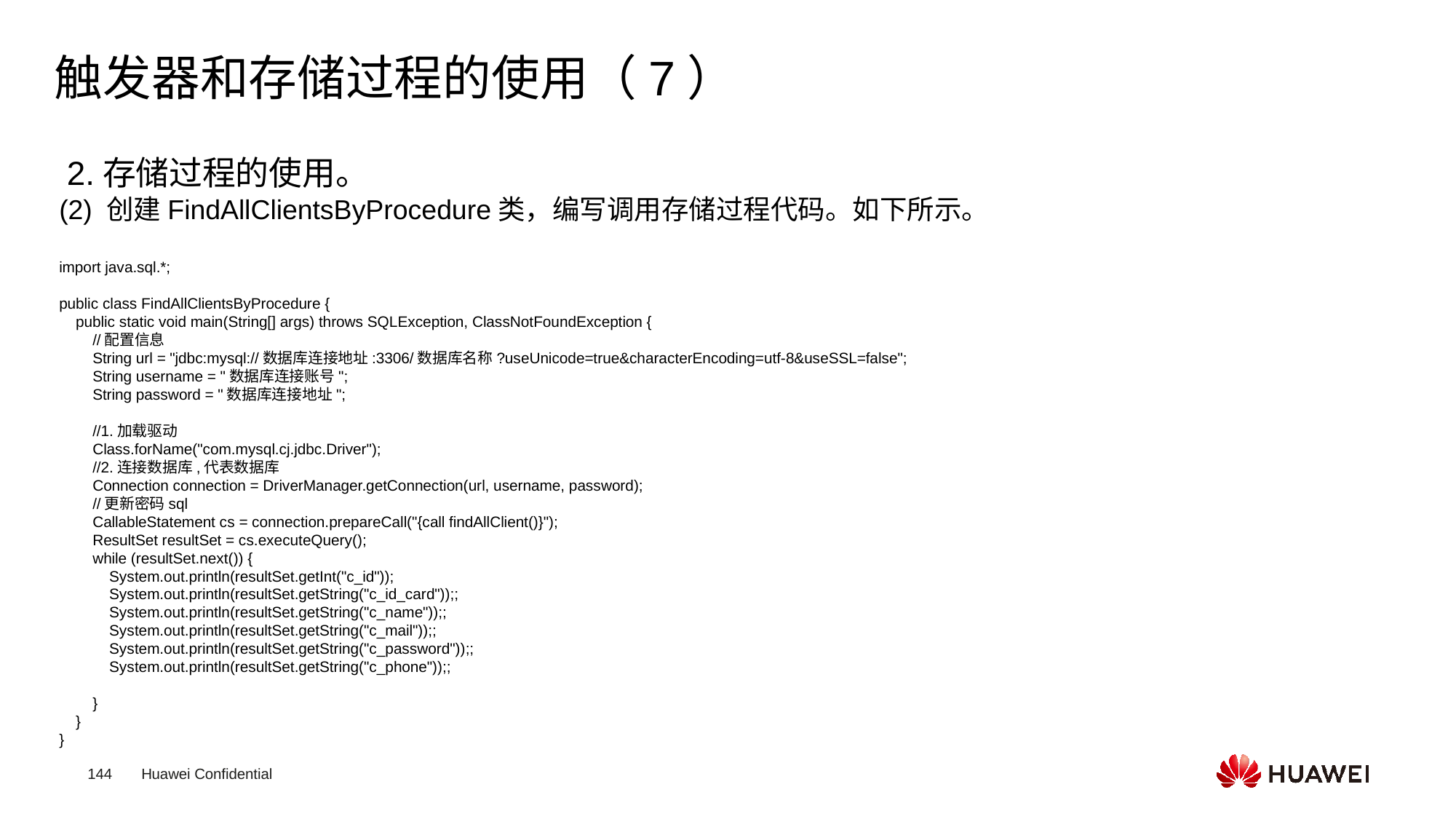

# 触发器和存储过程的使用（7）
 2.存储过程的使用。
(2) 创建FindAllClientsByProcedure类，编写调用存储过程代码。如下所示。

import java.sql.*;

public class FindAllClientsByProcedure {
    public static void main(String[] args) throws SQLException, ClassNotFoundException {
        //配置信息
        String url = "jdbc:mysql://数据库连接地址:3306/数据库名称?useUnicode=true&characterEncoding=utf-8&useSSL=false";
        String username = "数据库连接账号";
        String password = "数据库连接地址";

        //1.加载驱动
        Class.forName("com.mysql.cj.jdbc.Driver");
        //2.连接数据库,代表数据库
        Connection connection = DriverManager.getConnection(url, username, password);
        //更新密码sql
        CallableStatement cs = connection.prepareCall("{call findAllClient()}");
        ResultSet resultSet = cs.executeQuery();
        while (resultSet.next()) {
            System.out.println(resultSet.getInt("c_id"));
            System.out.println(resultSet.getString("c_id_card"));;
            System.out.println(resultSet.getString("c_name"));;
            System.out.println(resultSet.getString("c_mail"));;
            System.out.println(resultSet.getString("c_password"));;
            System.out.println(resultSet.getString("c_phone"));;

        }
    }
}

Text
Text
Text
Text
Text
Text
Text
Text
Text
Text
Text
Text
Text
Text
Text
Text
Text
Text
Text
Text
Text
Text
Text
Text
Text
Text
Text
Text
Text
Text
Text
Text
Text
Text
Text
Text
Text
Text
Text
Text
Text
Text
Text
Text
Text
Text